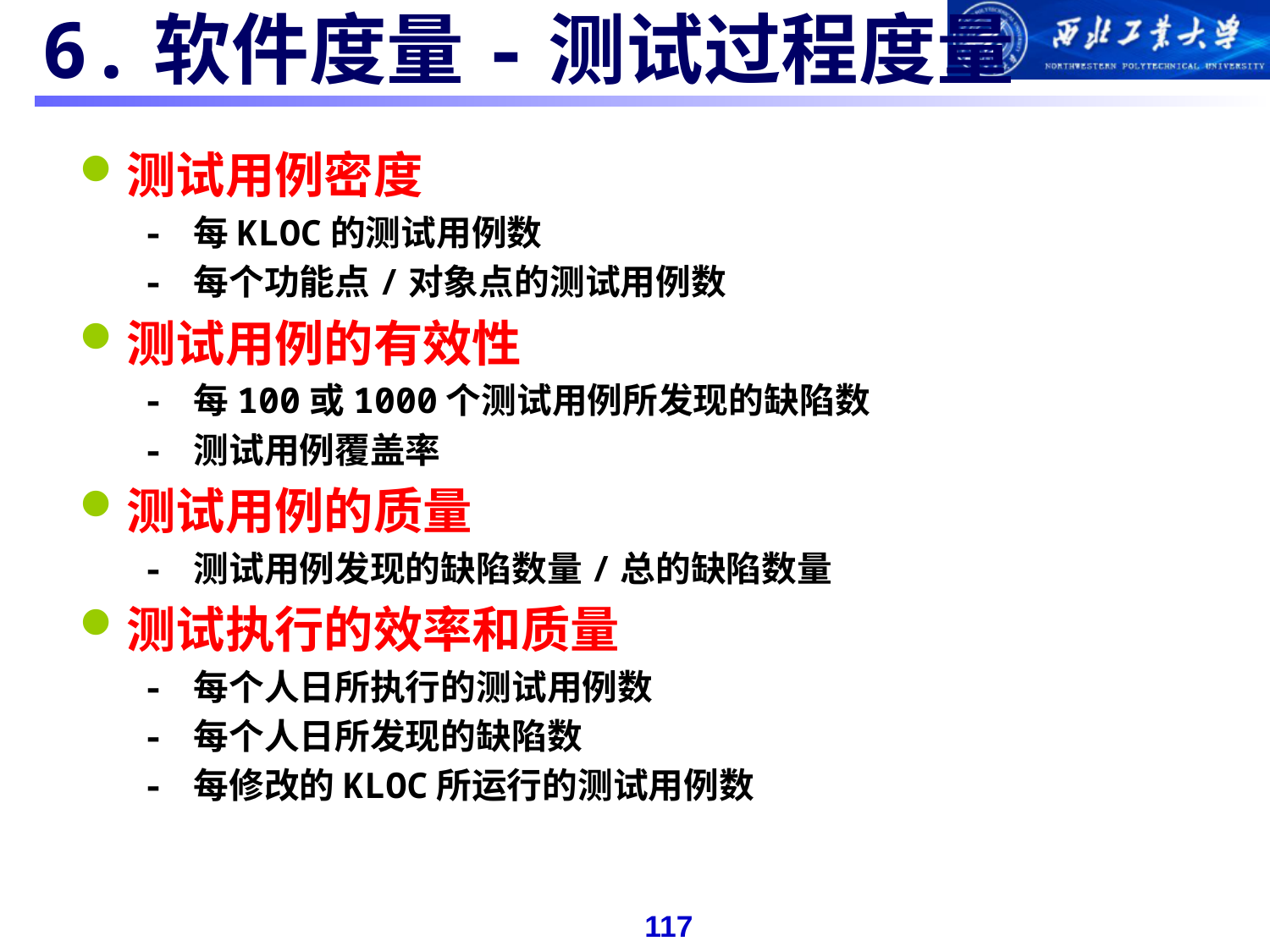

#
6.软件度量-测试过程度量
测试用例密度
- 每KLOC的测试用例数
- 每个功能点/对象点的测试用例数
测试用例的有效性
- 每100或1000个测试用例所发现的缺陷数
- 测试用例覆盖率
测试用例的质量
- 测试用例发现的缺陷数量/总的缺陷数量
测试执行的效率和质量
- 每个人日所执行的测试用例数
- 每个人日所发现的缺陷数
- 每修改的KLOC所运行的测试用例数